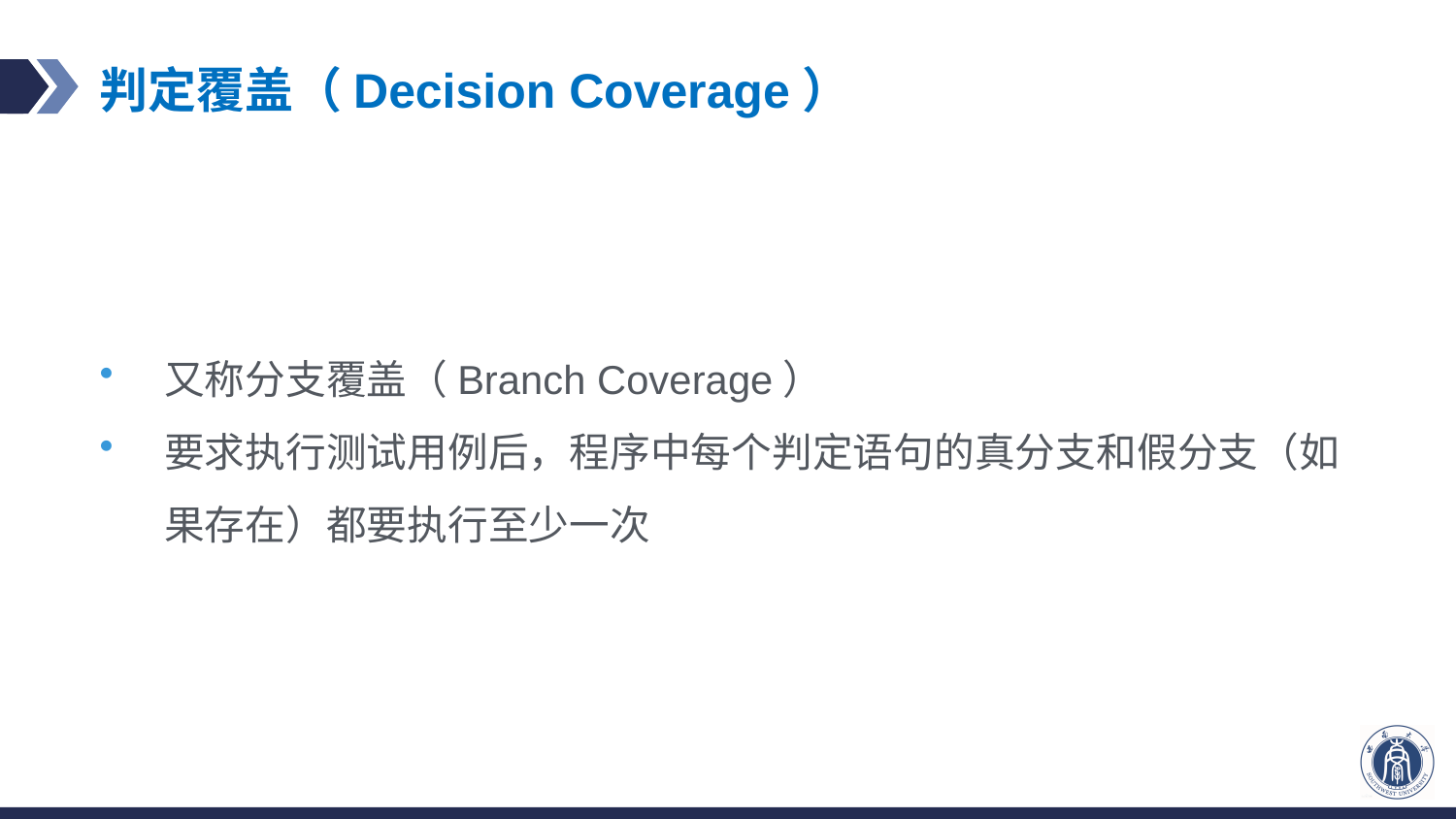

# 判定覆盖（Decision Coverage）
又称分支覆盖（Branch Coverage）
要求执行测试用例后，程序中每个判定语句的真分支和假分支（如果存在）都要执行至少一次